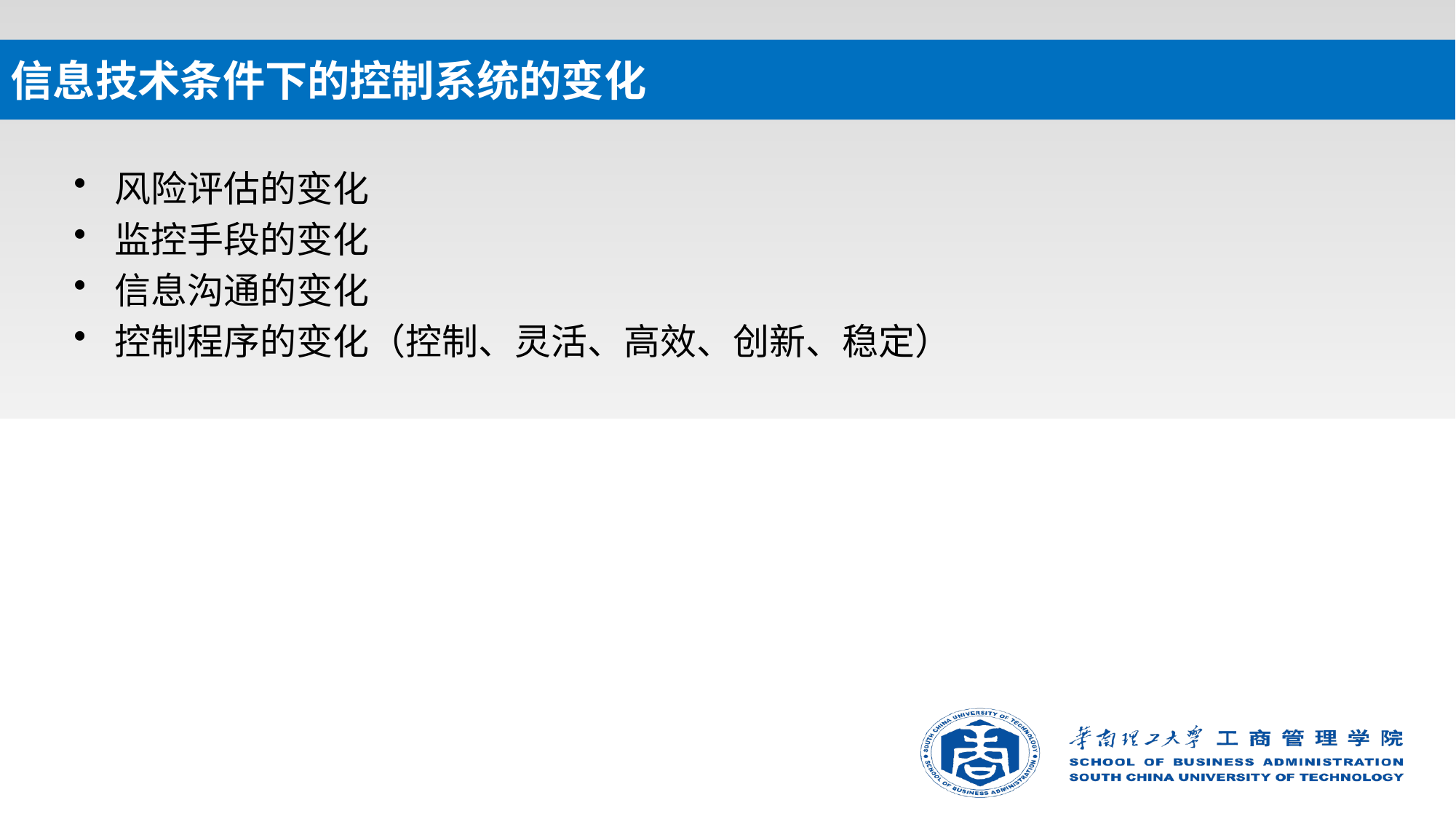

# 信息技术条件下的控制系统的变化
风险评估的变化
监控手段的变化
信息沟通的变化
控制程序的变化（控制、灵活、高效、创新、稳定）